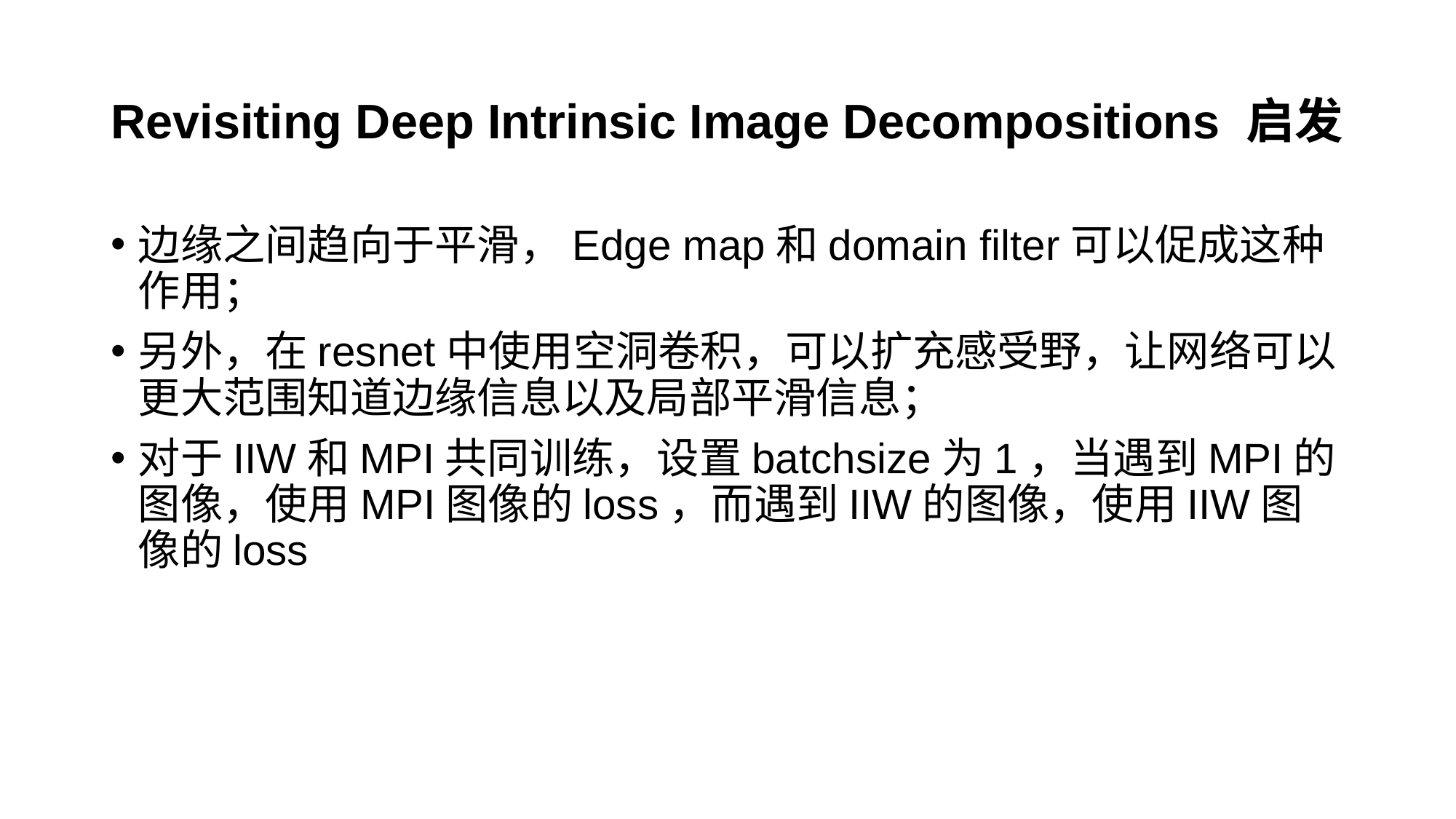

# Revisiting Deep Intrinsic Image Decompositions 启发
边缘之间趋向于平滑，Edge map和domain filter可以促成这种作用；
另外，在resnet中使用空洞卷积，可以扩充感受野，让网络可以更大范围知道边缘信息以及局部平滑信息；
对于IIW和MPI共同训练，设置batchsize为1，当遇到MPI的图像，使用MPI图像的loss，而遇到IIW的图像，使用IIW图像的loss